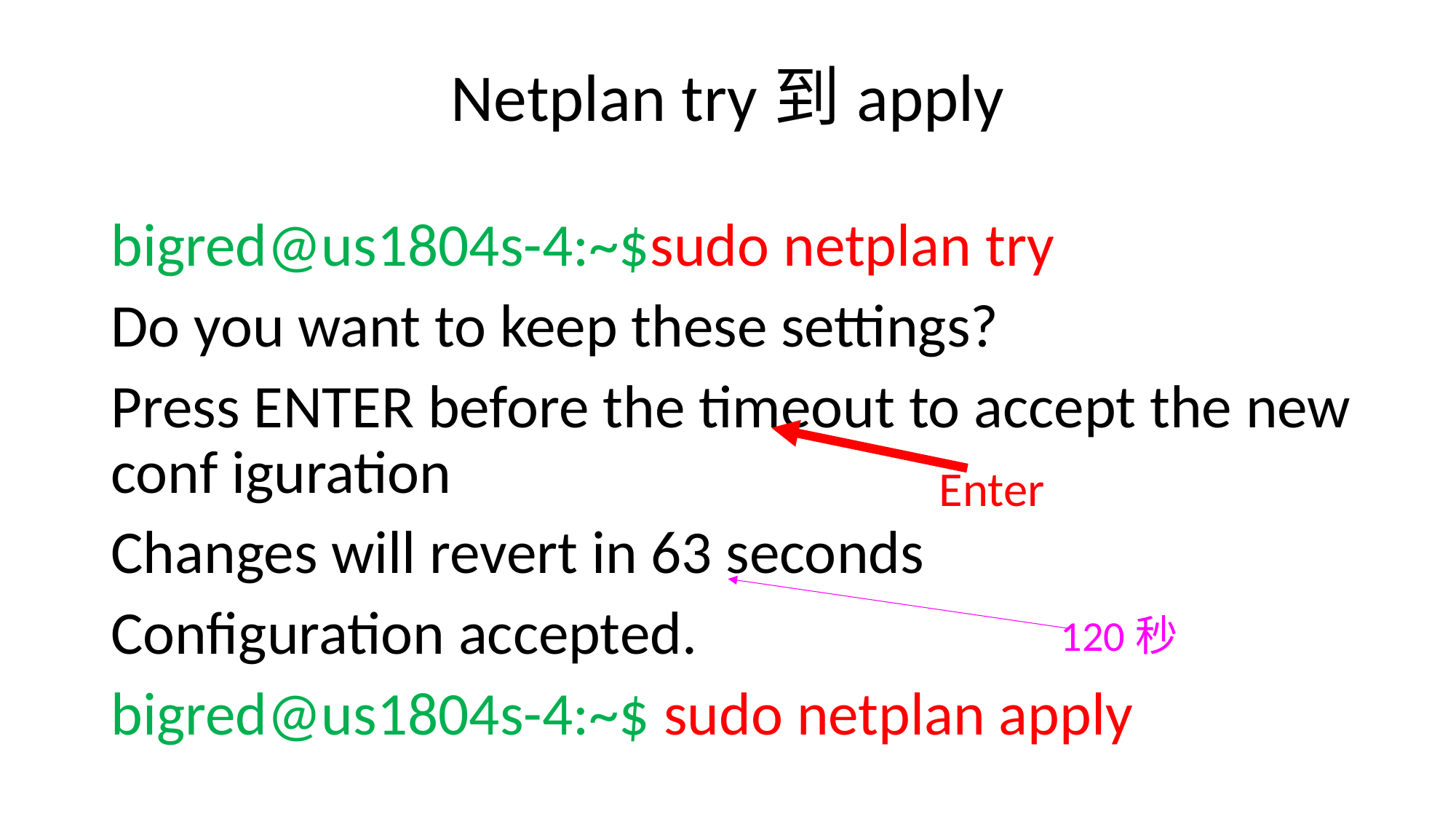

# Netplan try到apply
bigred@us1804s-4:~$sudo netplan try
Do you want to keep these settings?
Press ENTER before the timeout to accept the new conf iguration
Changes will revert in 63 seconds
Configuration accepted.
bigred@us1804s-4:~$ sudo netplan apply
Enter
120秒